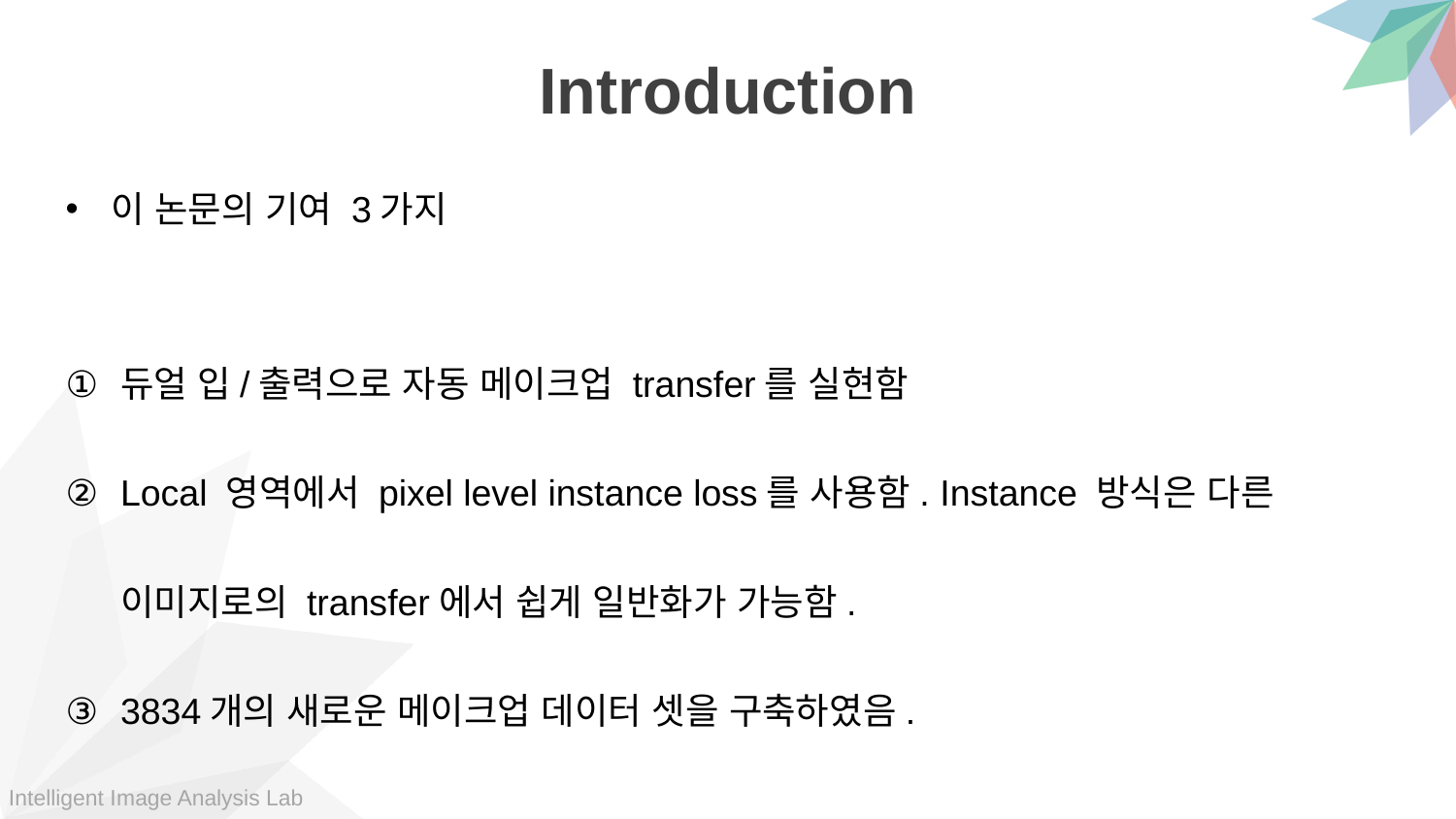

Introduction
이 논문의 기여 3가지

듀얼 입/출력으로 자동 메이크업 transfer를 실현함
Local 영역에서 pixel level instance loss를 사용함. Instance 방식은 다른 이미지로의 transfer에서 쉽게 일반화가 가능함.
3834개의 새로운 메이크업 데이터 셋을 구축하였음.